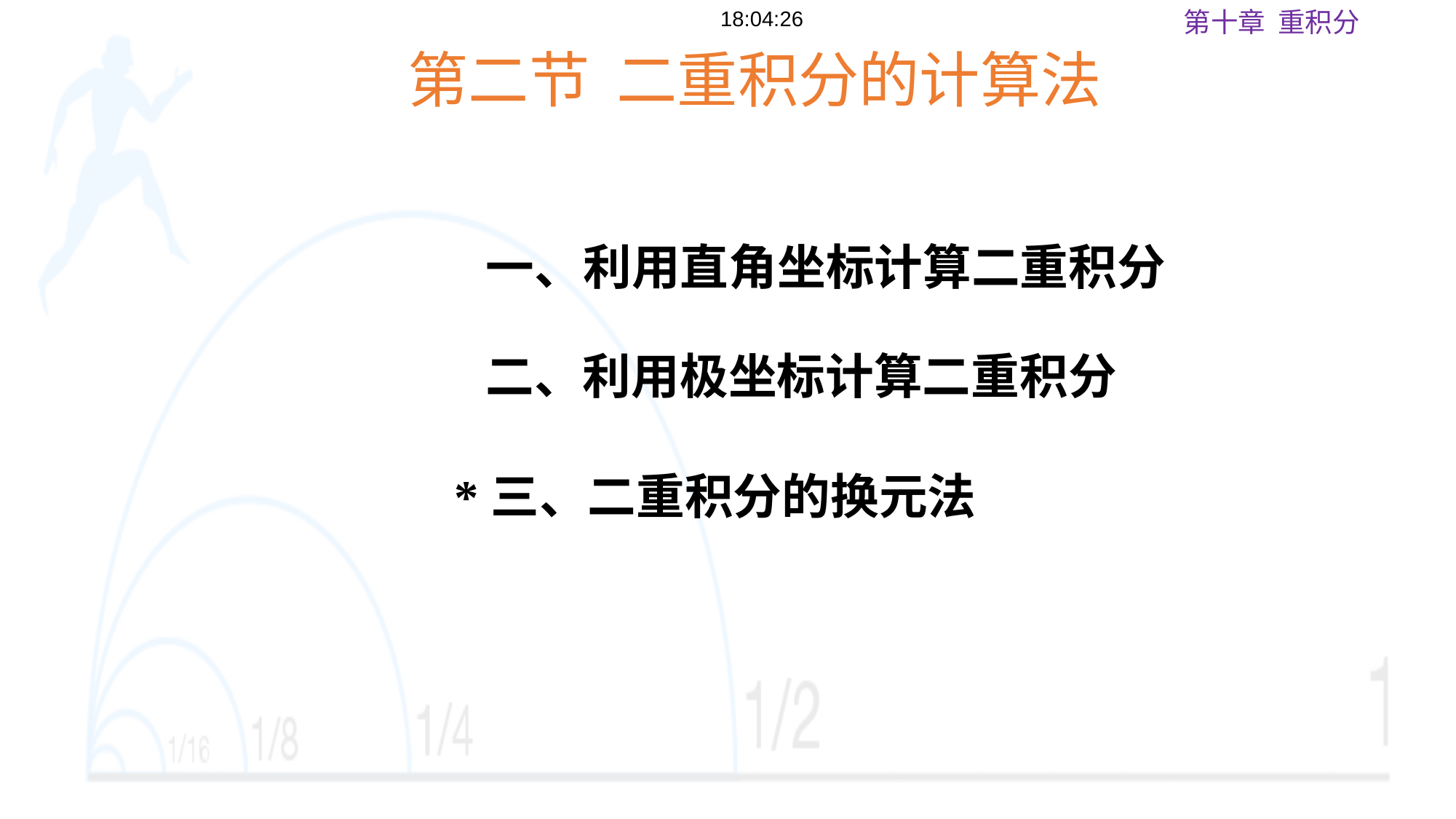

18:04:26
第二节  二重积分的计算法
一、利用直角坐标计算二重积分
二、利用极坐标计算二重积分
*三、二重积分的换元法